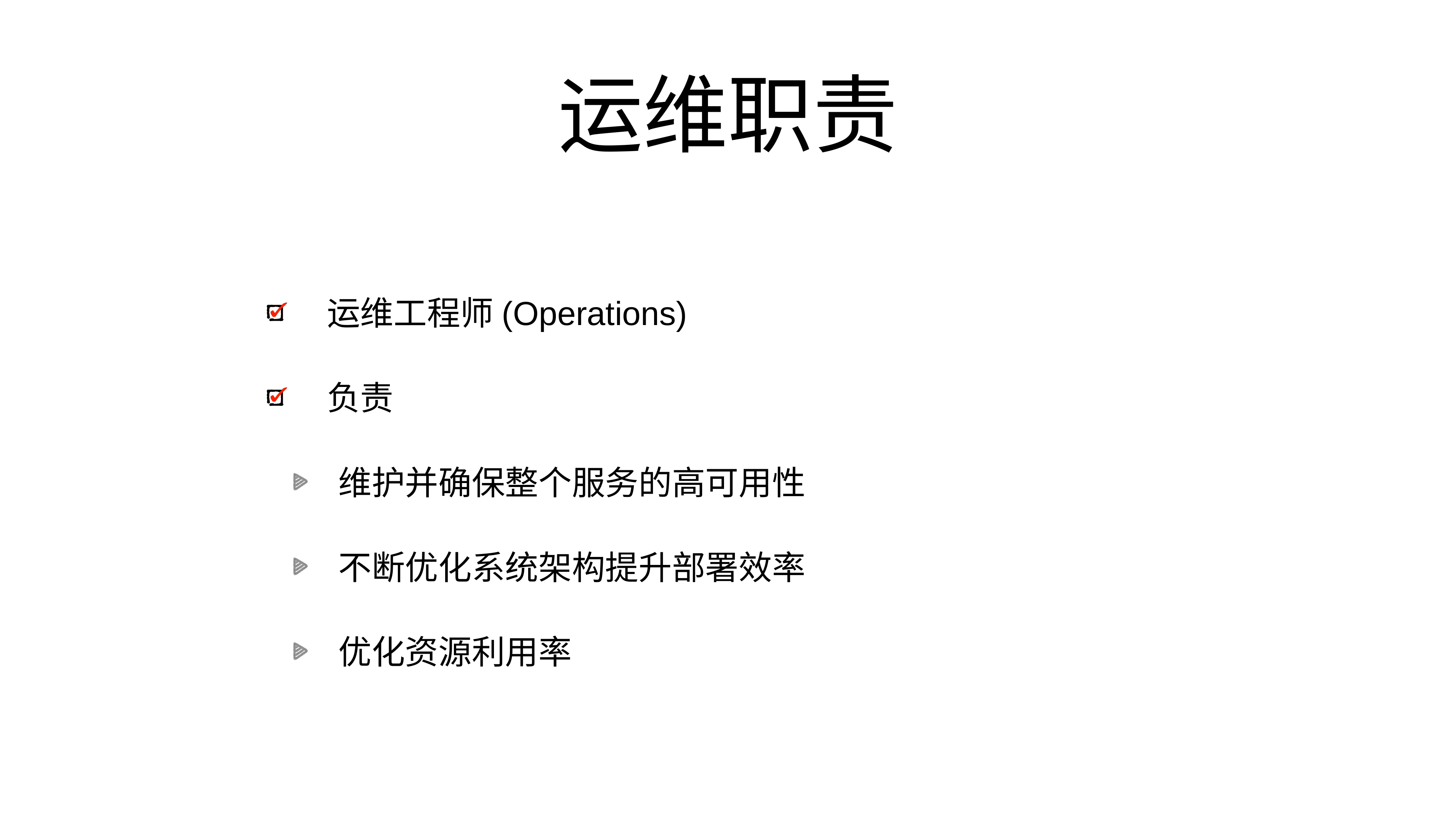

# 运维职责
运维工程师(Operations)
负责
维护并确保整个服务的高可用性
不断优化系统架构提升部署效率
优化资源利用率